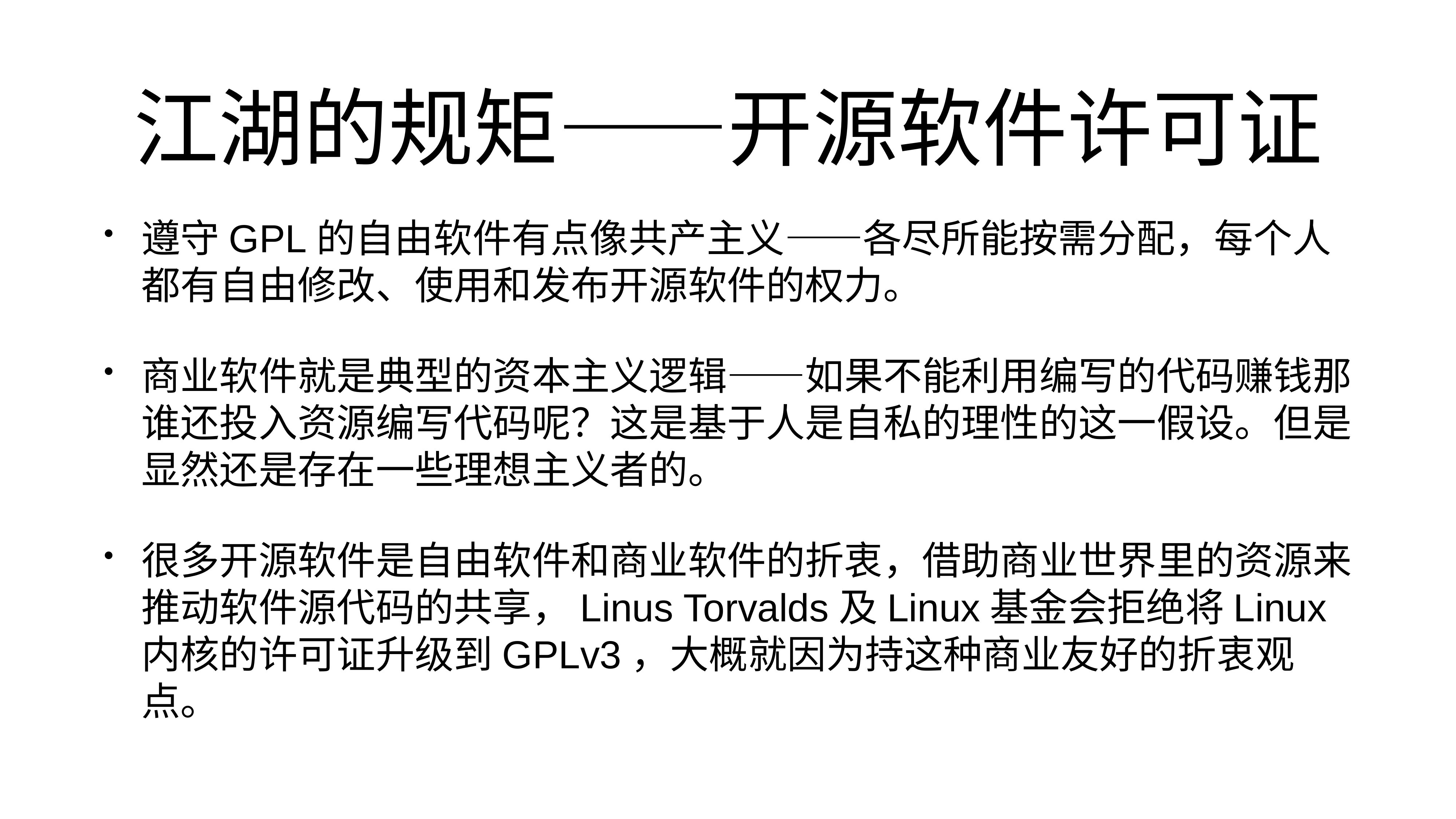

# 江湖的规矩——开源软件许可证
遵守GPL的自由软件有点像共产主义——各尽所能按需分配，每个人都有自由修改、使用和发布开源软件的权力。
商业软件就是典型的资本主义逻辑——如果不能利用编写的代码赚钱那谁还投入资源编写代码呢？这是基于人是自私的理性的这一假设。但是显然还是存在一些理想主义者的。
很多开源软件是自由软件和商业软件的折衷，借助商业世界里的资源来推动软件源代码的共享，Linus Torvalds及Linux基金会拒绝将Linux内核的许可证升级到GPLv3，大概就因为持这种商业友好的折衷观点。